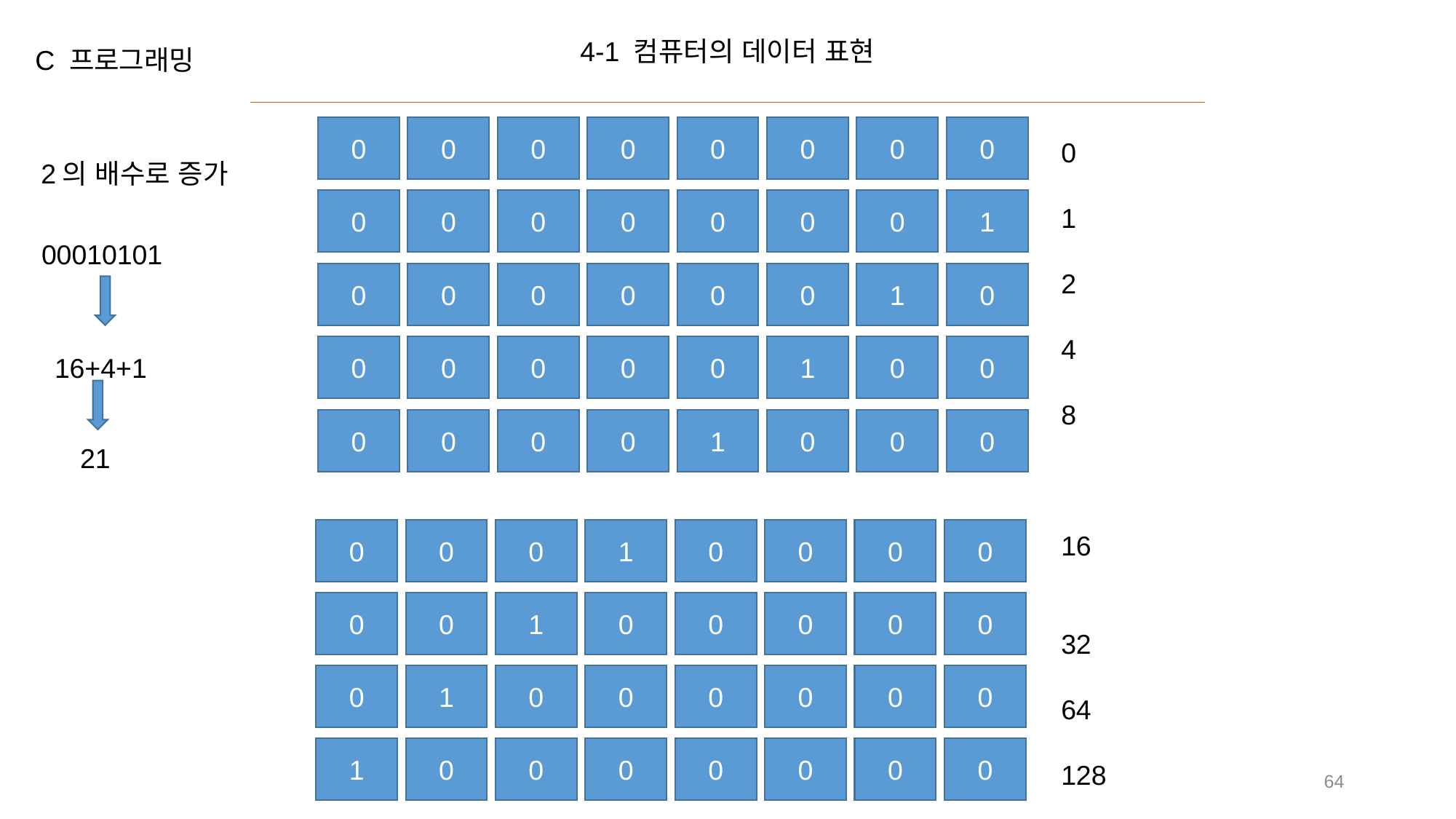

4-1 컴퓨터의 데이터 표현
C 프로그래밍
0
0
0
0
0
0
0
0
0

1

2

4

8

16

32

64

128
2의 배수로 증가
0
0
0
0
0
0
0
1
00010101
0
0
0
0
0
0
1
0

0
0
0
0
0
1
0
0
16+4+1

0
0
0
0
1
0
0
0
21
0
0
0
1
0
0
0
0
0
0
1
0
0
0
0
0
0
1
0
0
0
0
0
0
1
0
0
0
0
0
0
0
64